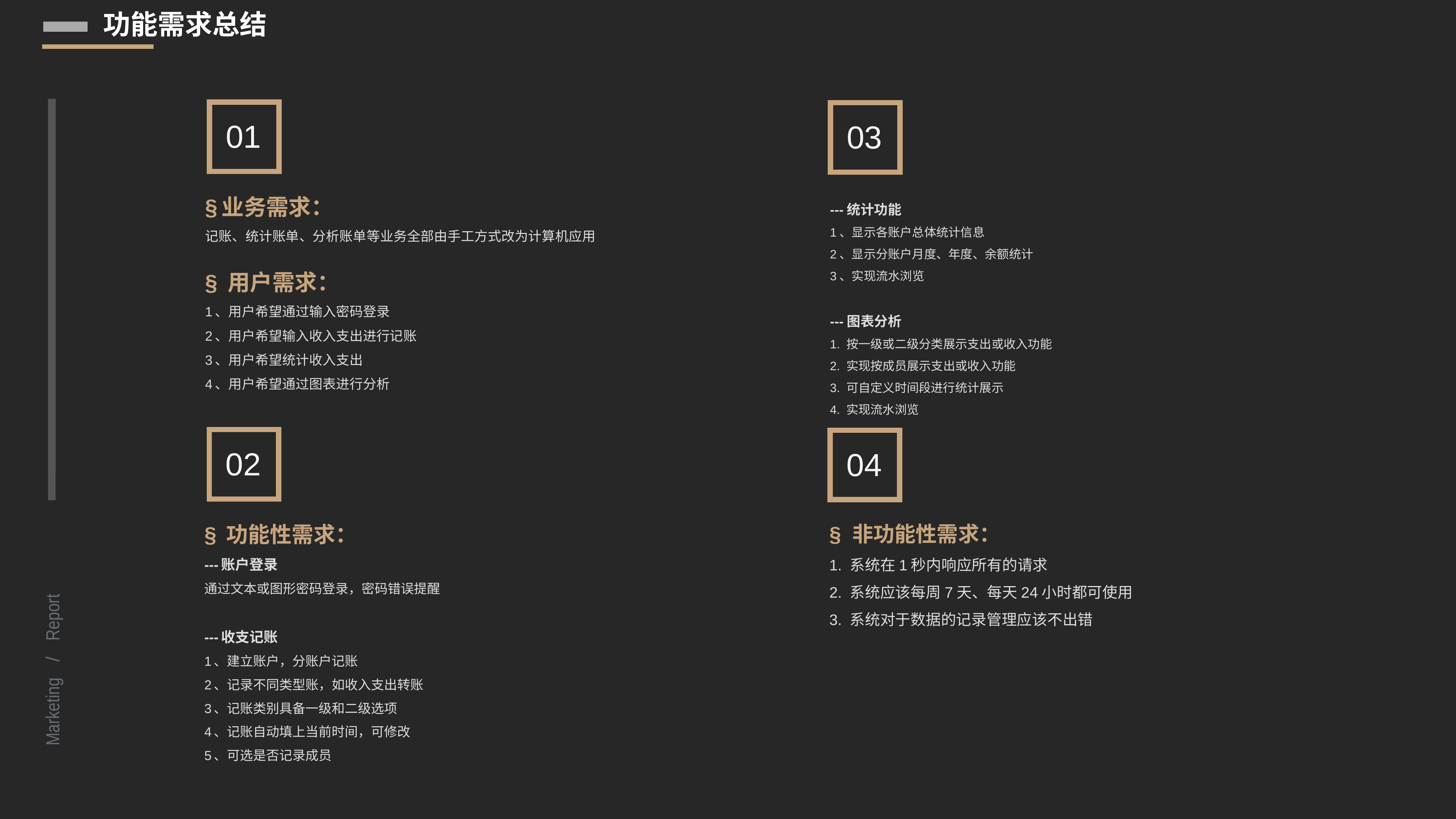

功能需求总结

01

03
§业务需求：
记账、统计账单、分析账单等业务全部由手工方式改为计算机应用

§ 用户需求：
1、用户希望通过输入密码登录
2、用户希望输入收入支出进行记账
3、用户希望统计收入支出
4、用户希望通过图表进行分析
---统计功能
1、显示各账户总体统计信息
2、显示分账户月度、年度、余额统计
3、实现流水浏览

---图表分析
1. 按一级或二级分类展示支出或收入功能
2. 实现按成员展示支出或收入功能
3. 可自定义时间段进行统计展示
4. 实现流水浏览

02

04
§ 功能性需求：
---账户登录
通过文本或图形密码登录，密码错误提醒

---收支记账
1、建立账户，分账户记账
2、记录不同类型账，如收入支出转账
3、记账类别具备一级和二级选项
4、记账自动填上当前时间，可修改
5、可选是否记录成员
§ 非功能性需求：
1. 系统在1秒内响应所有的请求
2. 系统应该每周7天、每天24小时都可使用
3. 系统对于数据的记录管理应该不出错